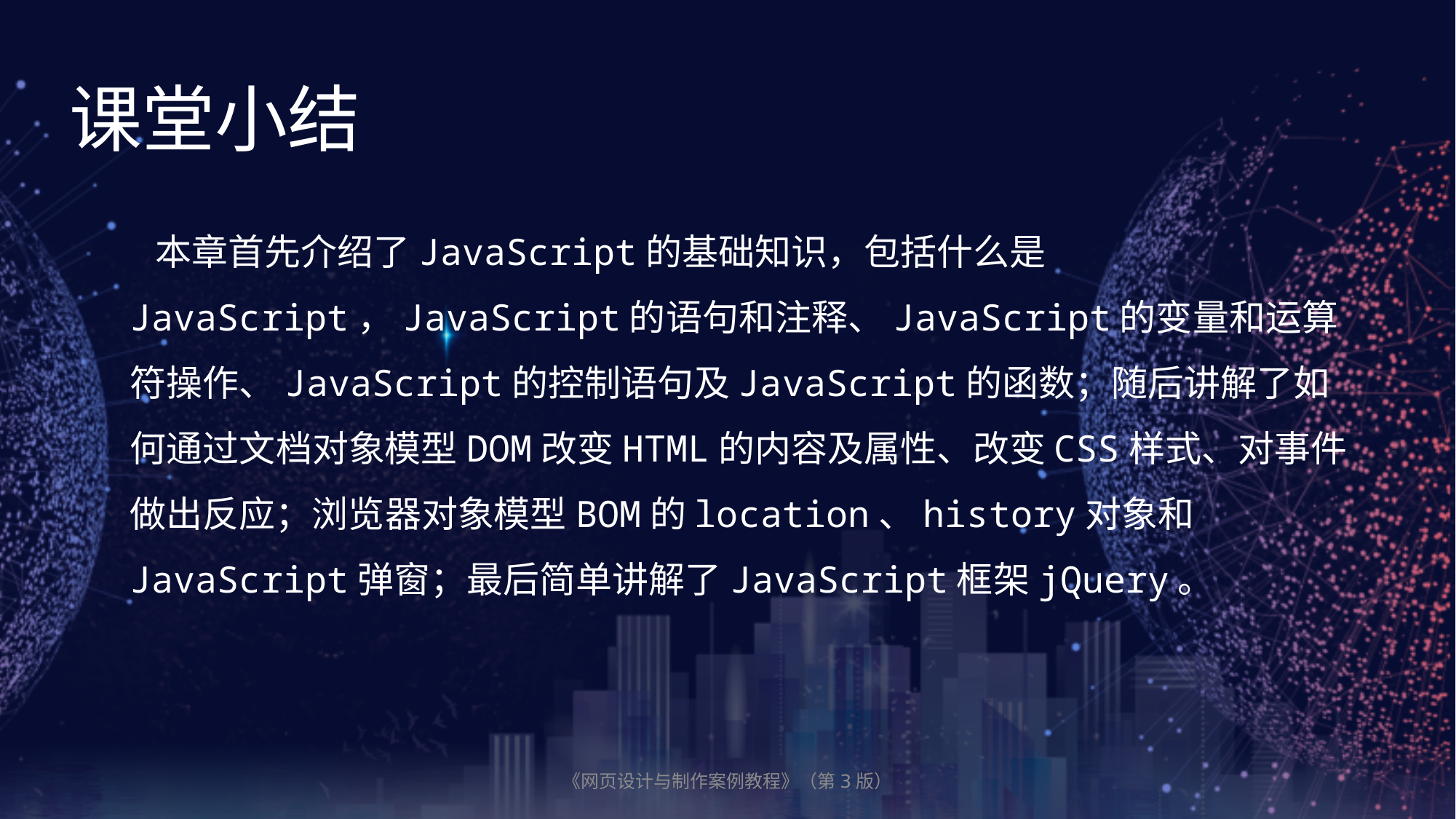

课堂小结
  本章首先介绍了JavaScript的基础知识，包括什么是JavaScript，JavaScript的语句和注释、JavaScript的变量和运算符操作、JavaScript的控制语句及JavaScript的函数；随后讲解了如何通过文档对象模型DOM改变HTML的内容及属性、改变CSS样式、对事件做出反应；浏览器对象模型BOM的location、history对象和JavaScript弹窗；最后简单讲解了JavaScript框架jQuery。
《网页设计与制作案例教程》（第3版）